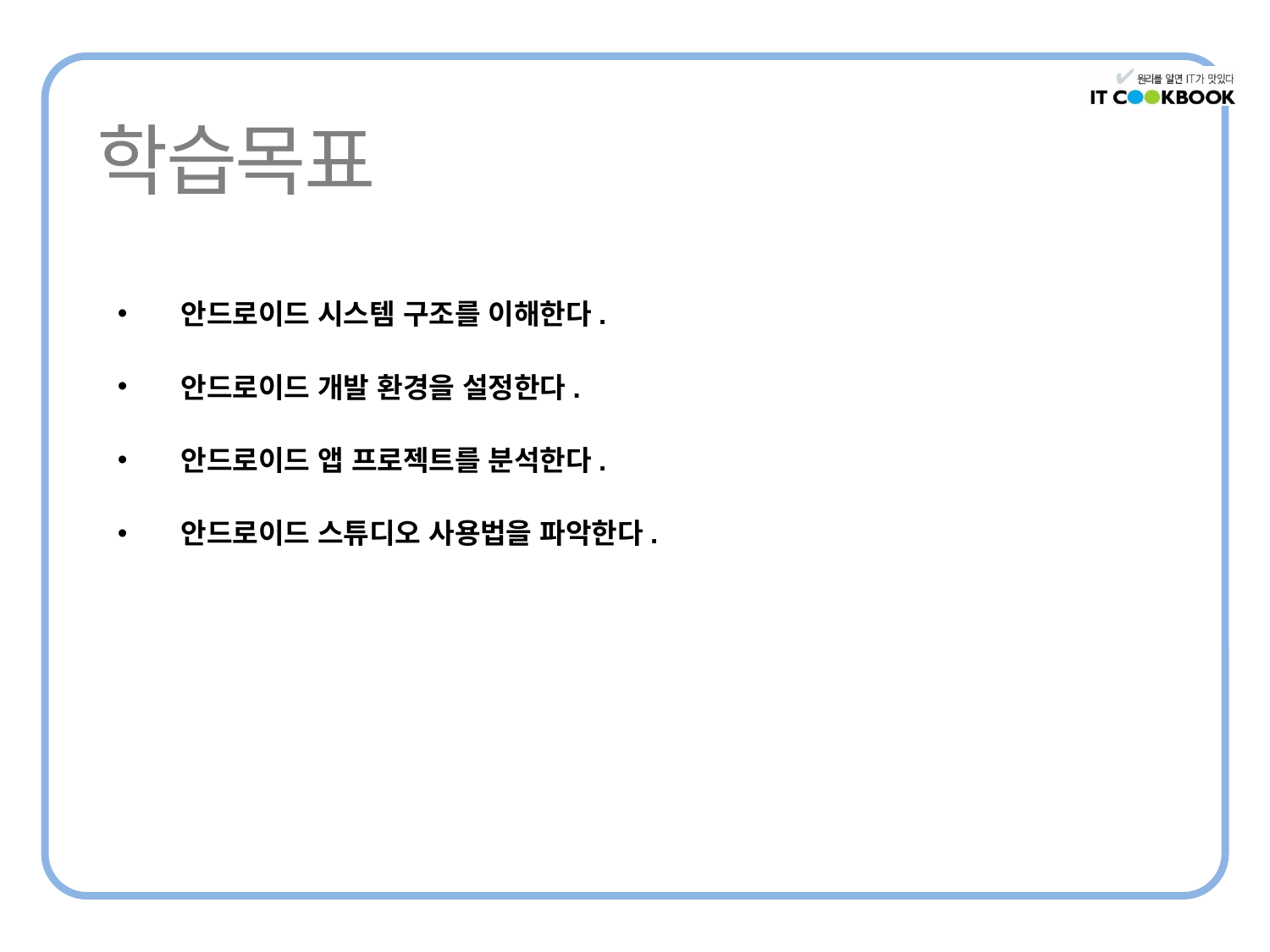

안드로이드 시스템 구조를 이해한다.
안드로이드 개발 환경을 설정한다.
안드로이드 앱 프로젝트를 분석한다.
안드로이드 스튜디오 사용법을 파악한다.